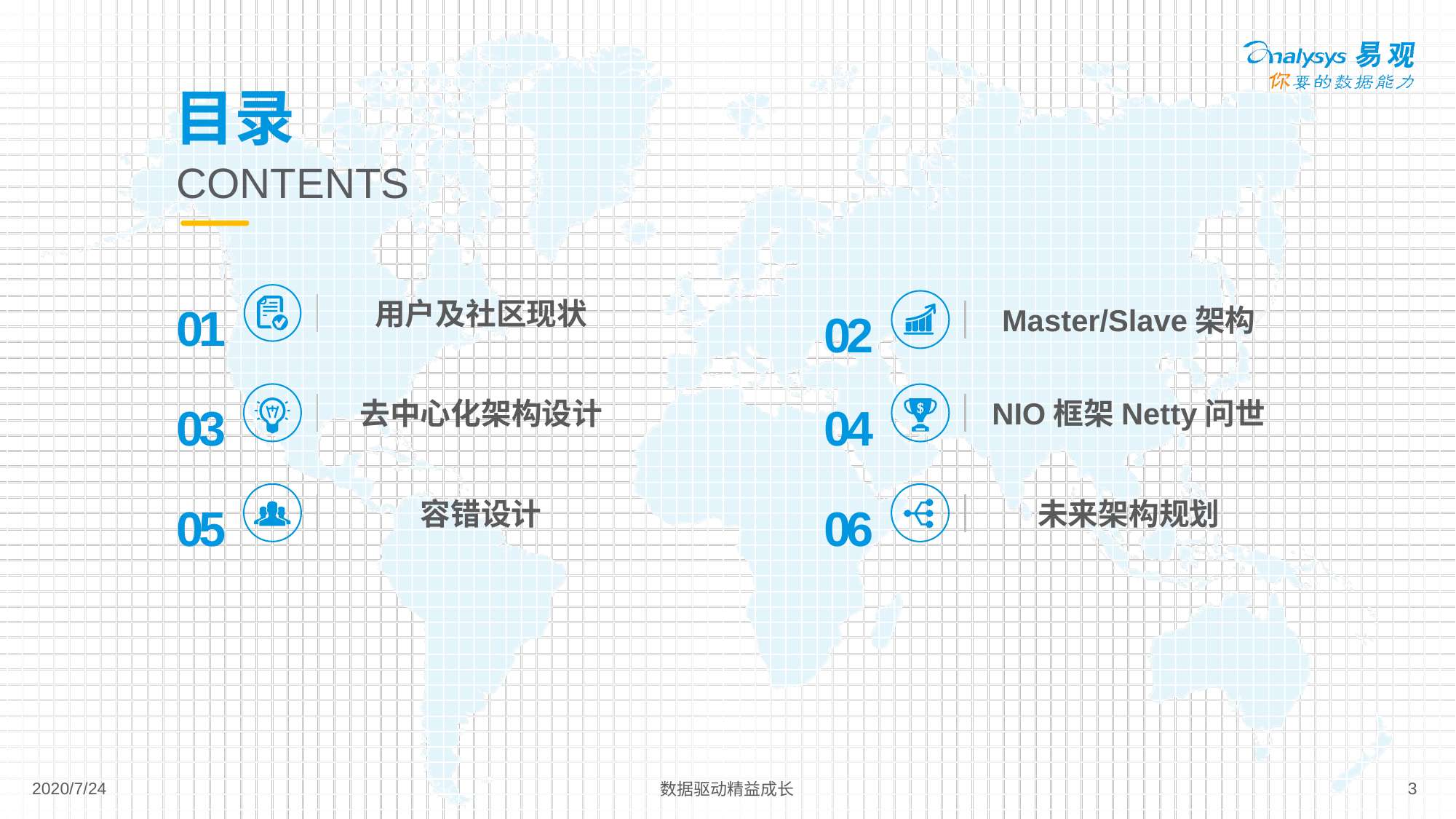

目录
CONTENTS

01

用户及社区现状
02

Master/Slave架构
03

去中心化架构设计
04

NIO框架Netty问世
05

容错设计
06

未来架构规划